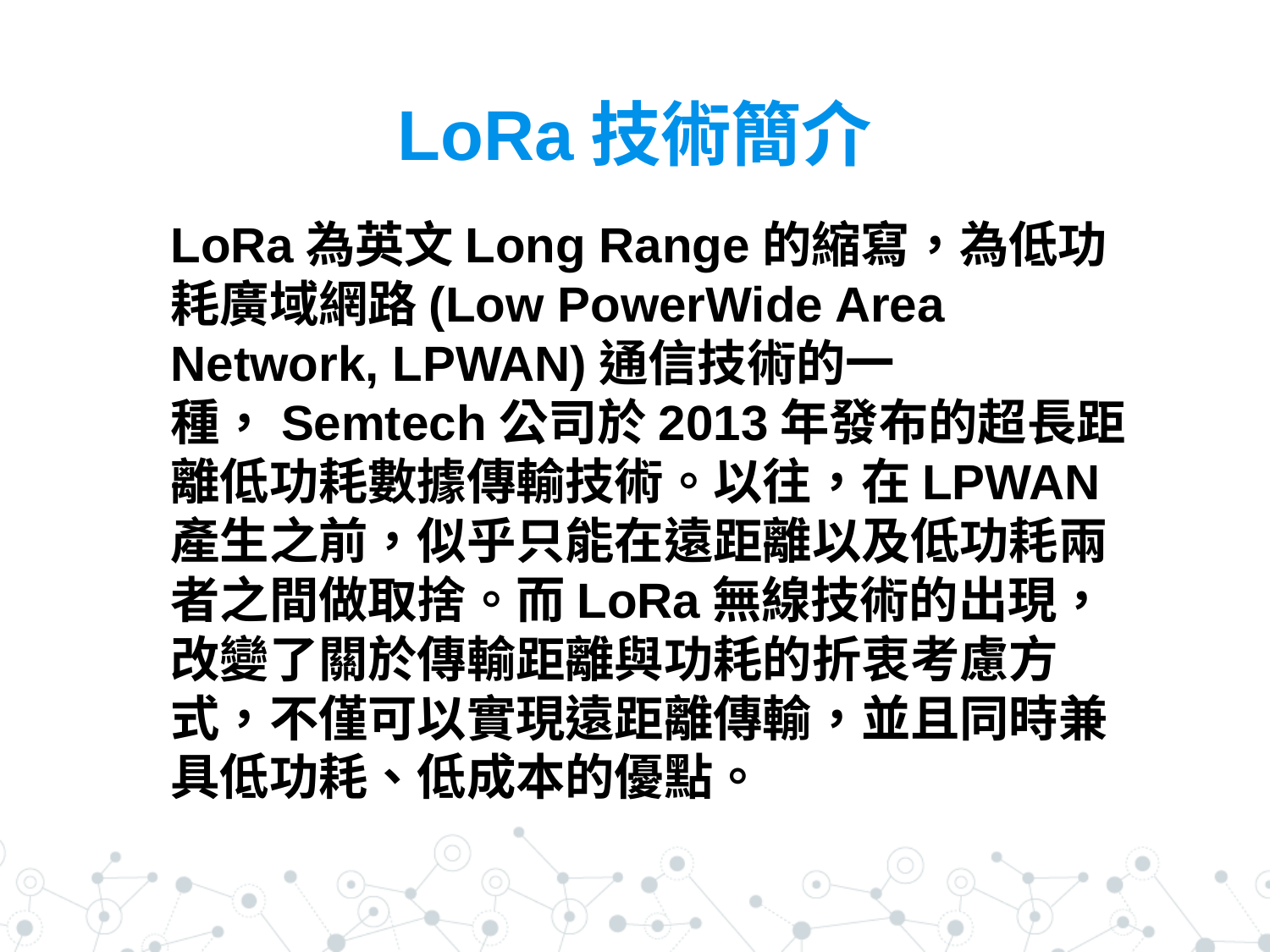

# LoRa技術簡介
LoRa為英文Long Range的縮寫，為低功耗廣域網路(Low PowerWide Area Network, LPWAN)通信技術的一種，Semtech公司於2013年發布的超長距離低功耗數據傳輸技術。以往，在LPWAN產生之前，似乎只能在遠距離以及低功耗兩者之間做取捨。而LoRa無線技術的出現，改變了關於傳輸距離與功耗的折衷考慮方式，不僅可以實現遠距離傳輸，並且同時兼具低功耗、低成本的優點。